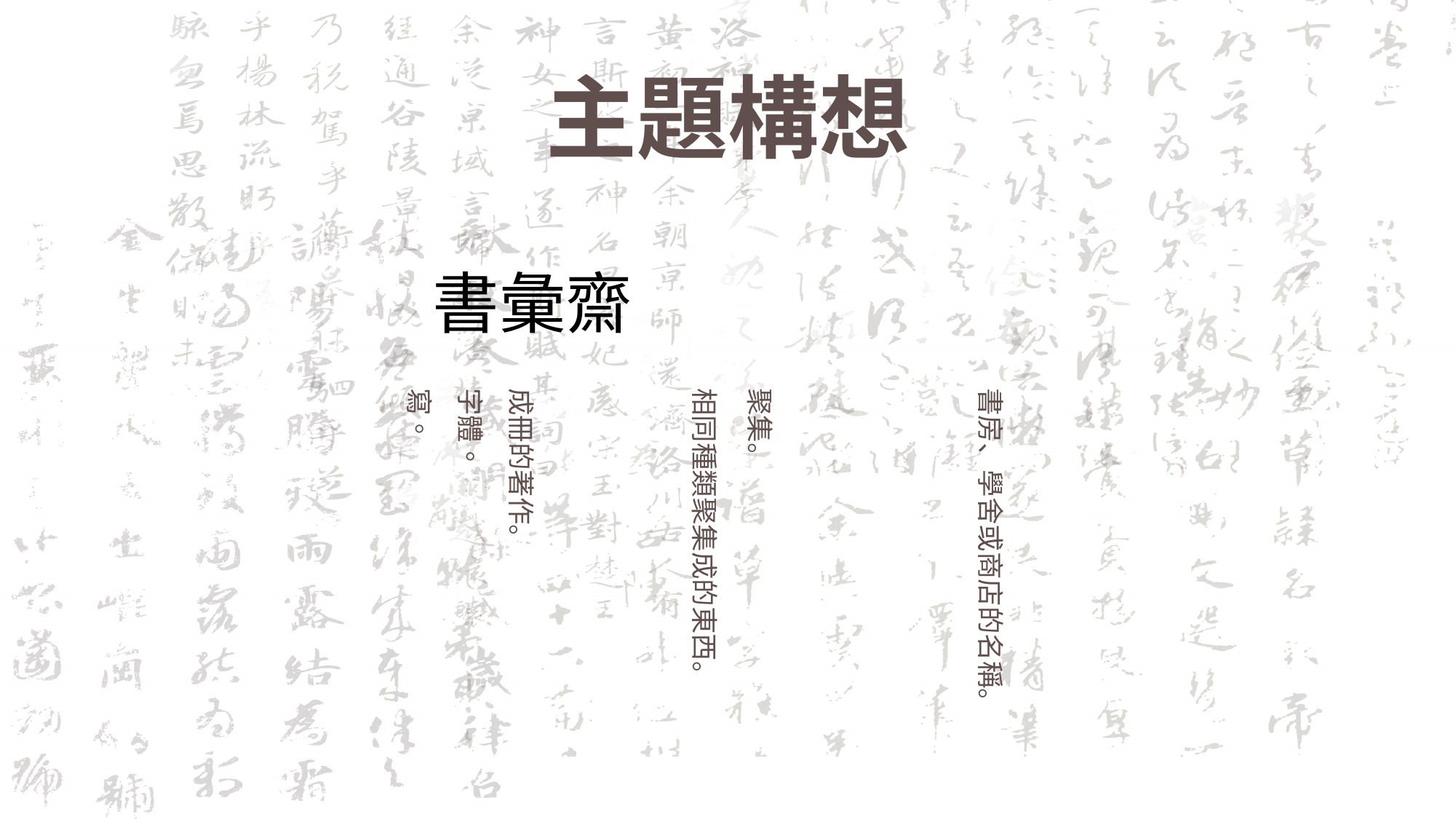

# 主題構想
書彙齋
寫。
字體。
成冊的著作。
相同種類聚集成的東西。
聚集。
書房、學舍或商店的名稱。